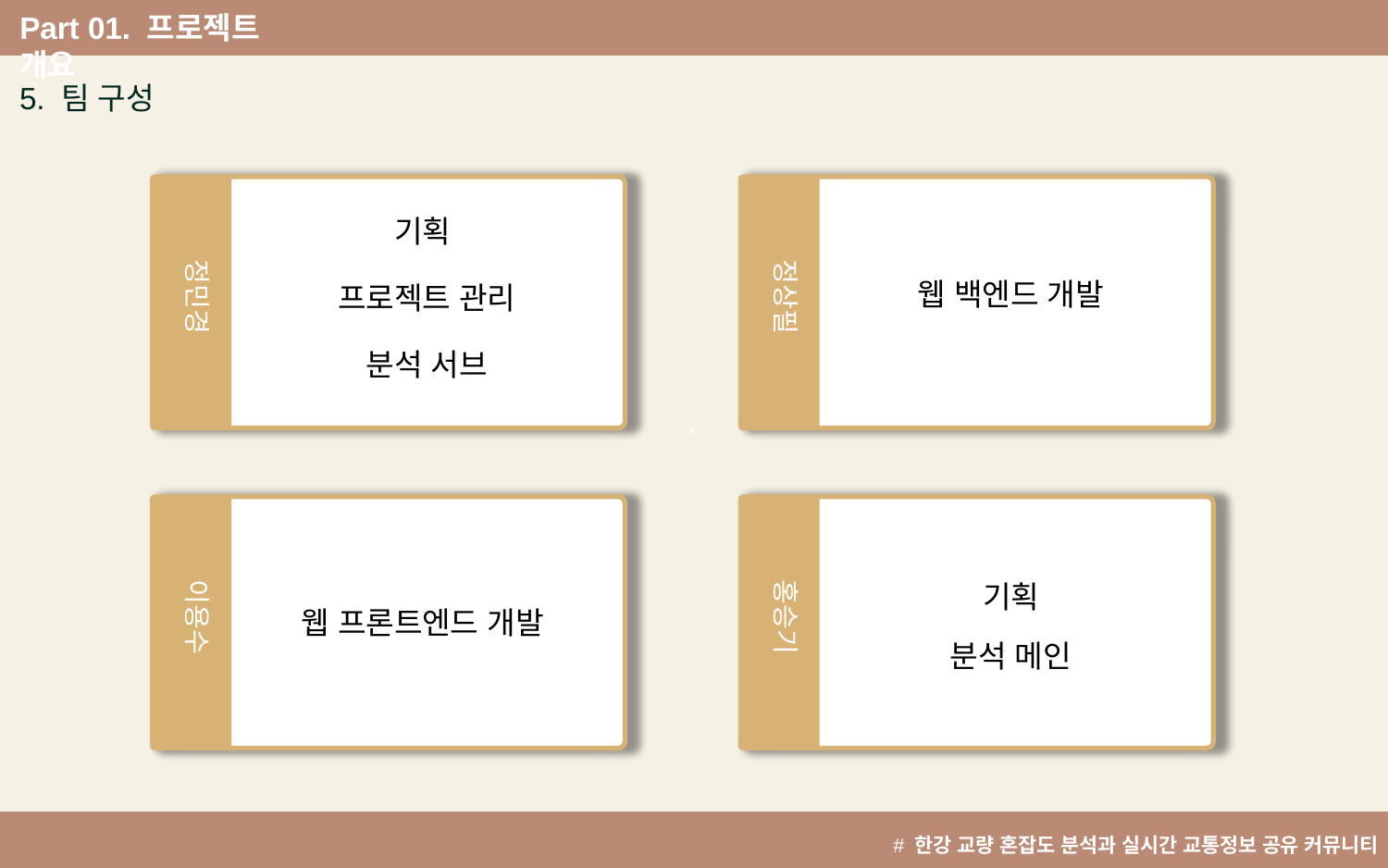

Part 01. 프로젝트 개요
^
5. 팀 구성

기획
프로젝트 관리
분석 서브
정민경

웹 백엔드 개발
정상필

기획
분석 메인
홍승기

웹 프론트엔드 개발
이용수
# 한강 교량 혼잡도 분석과 실시간 교통정보 공유 커뮤니티 개발